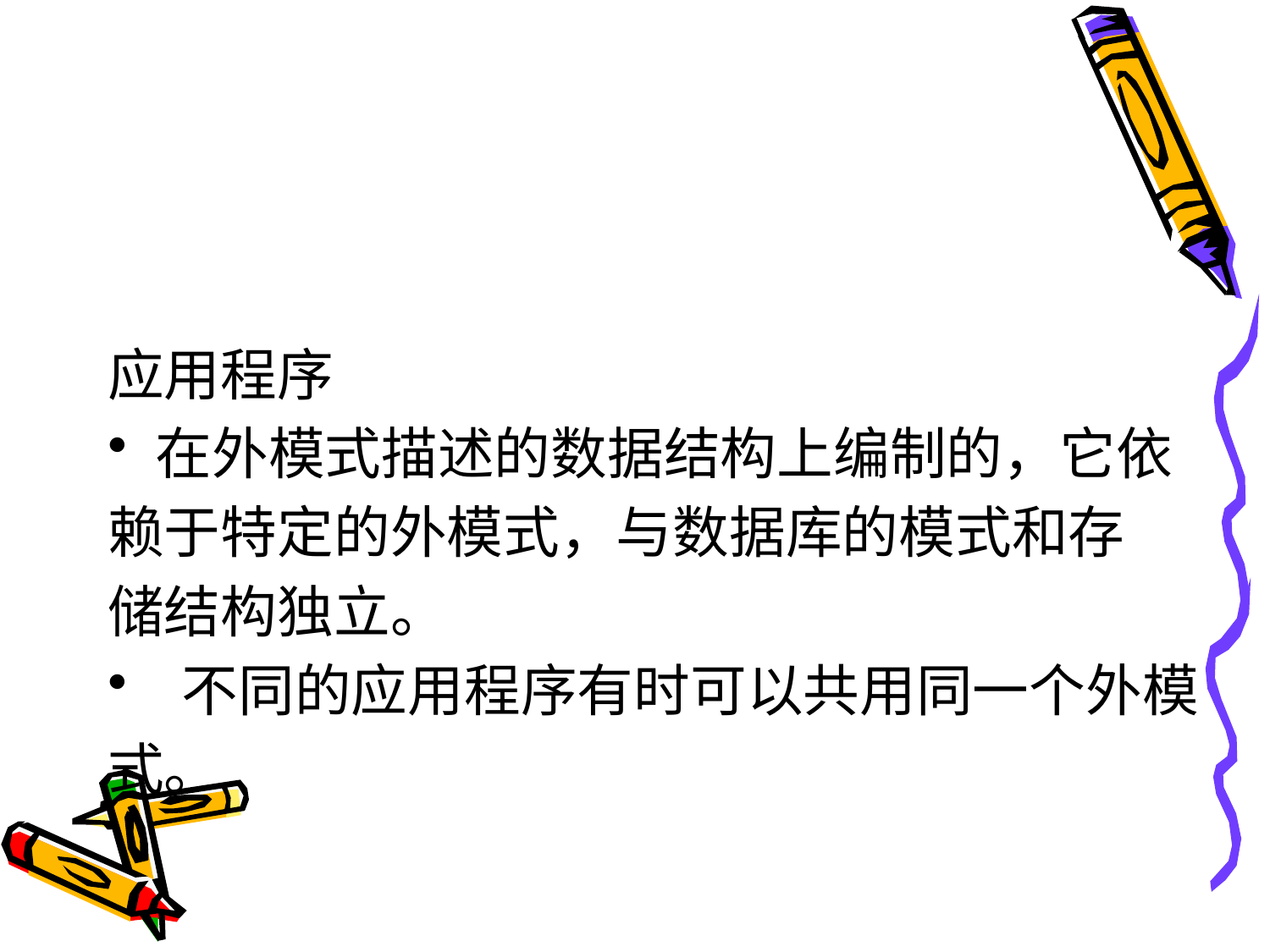

#

应用程序
在外模式描述的数据结构上编制的，它依
赖于特定的外模式，与数据库的模式和存
储结构独立。
 不同的应用程序有时可以共用同一个外模
式。